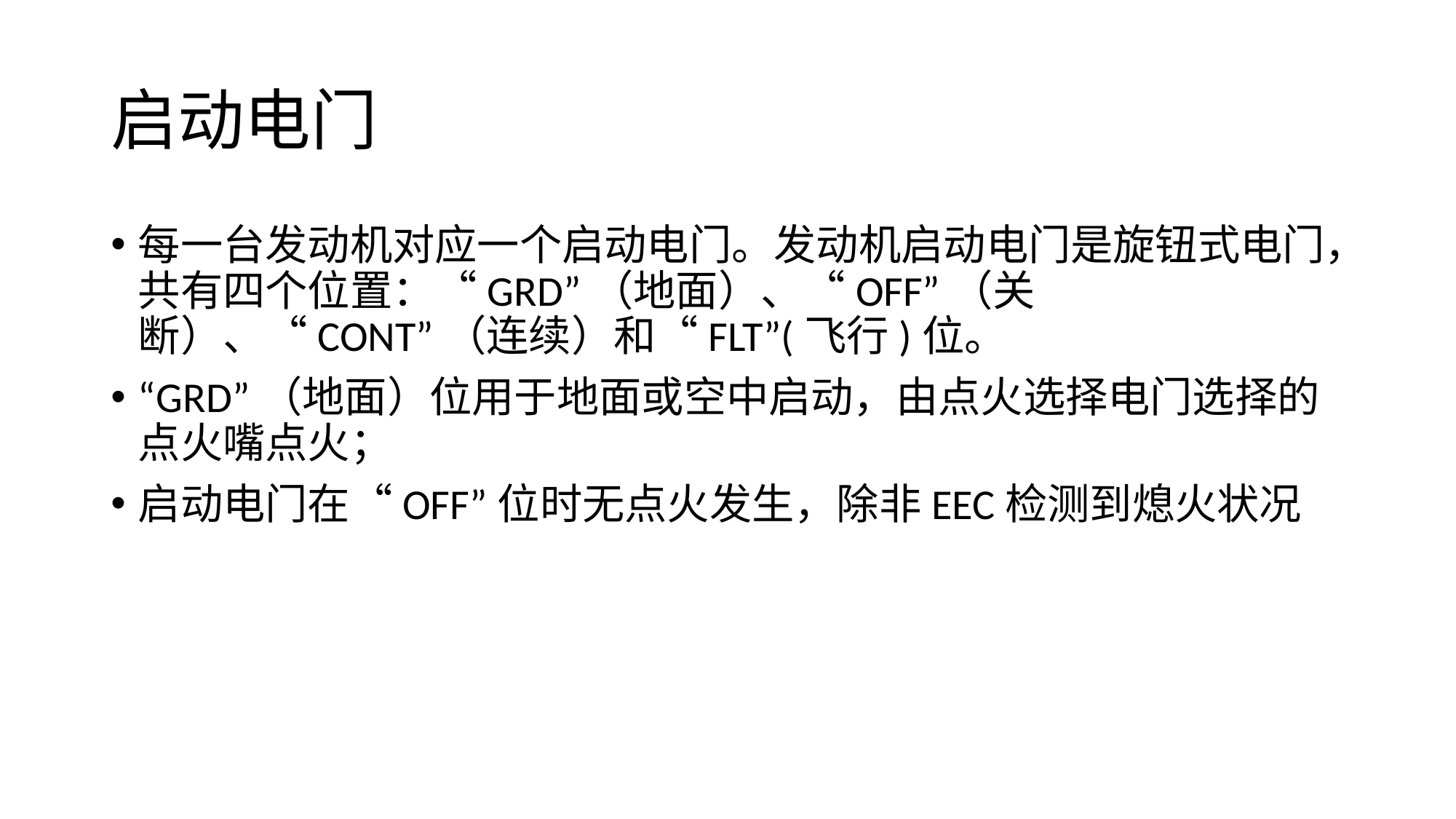

# 启动电门
每一台发动机对应一个启动电门。发动机启动电门是旋钮式电门，共有四个位置：“GRD”（地面）、“OFF”（关断）、“CONT”（连续）和“FLT”(飞行)位。
“GRD”（地面）位用于地面或空中启动，由点火选择电门选择的点火嘴点火；
启动电门在“OFF”位时无点火发生，除非EEC检测到熄火状况